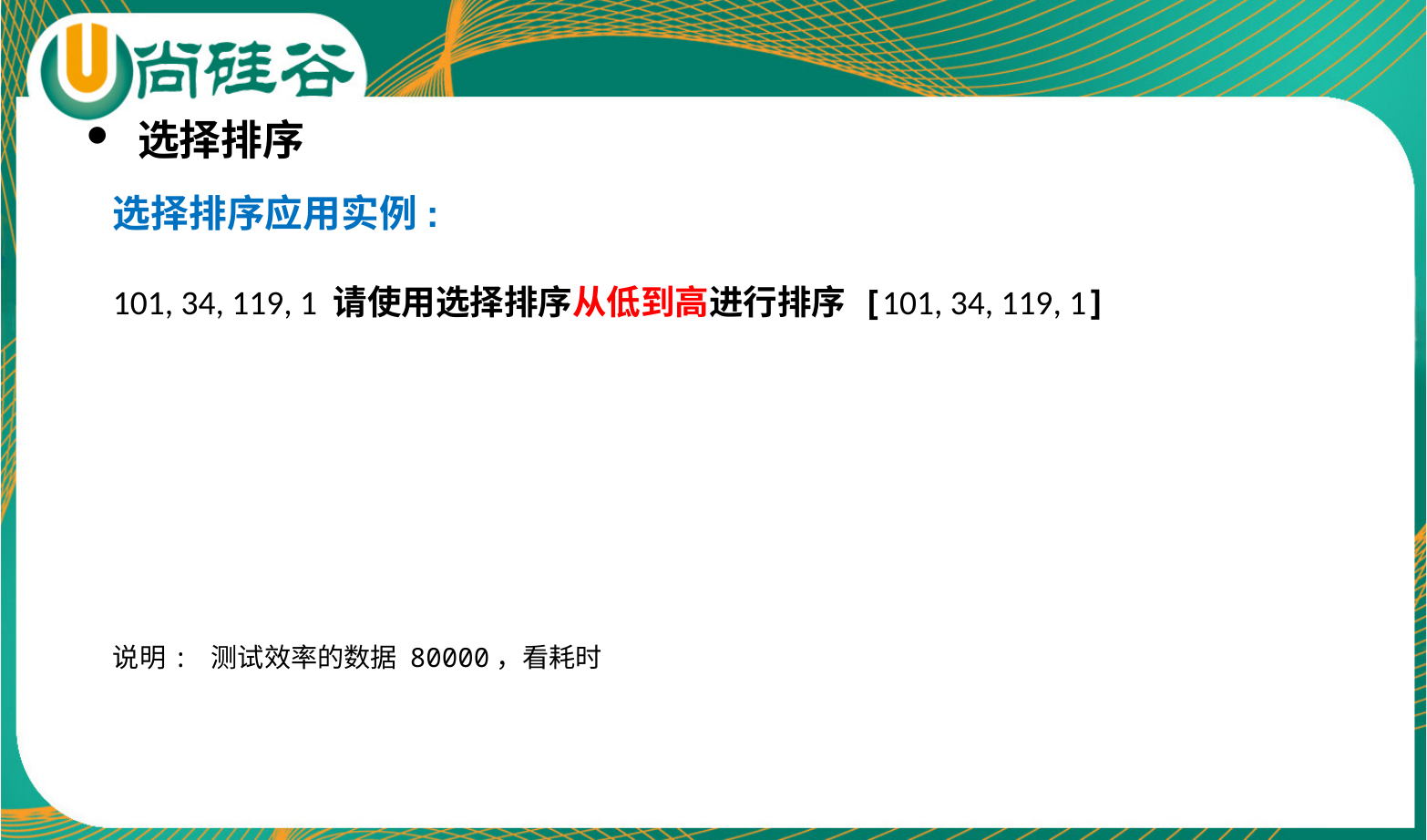

选择排序
选择排序应用实例:

101, 34, 119, 1 请使用选择排序从低到高进行排序 [101, 34, 119, 1]

说明: 测试效率的数据 80000，看耗时